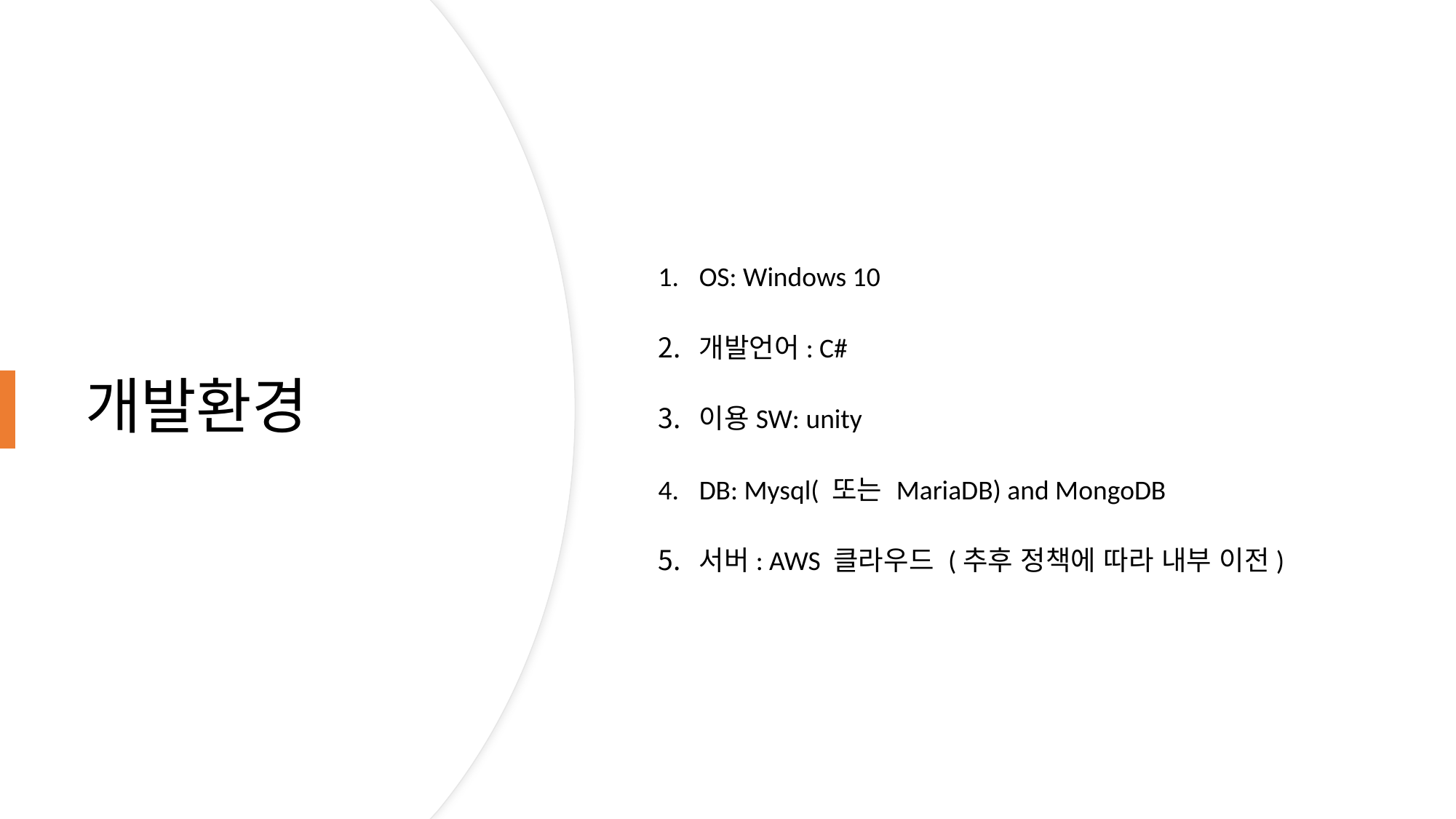

# 개발환경
OS: Windows 10
개발언어: C#
이용SW: unity
DB: Mysql( 또는 MariaDB) and MongoDB
서버: AWS 클라우드 (추후 정책에 따라 내부 이전)